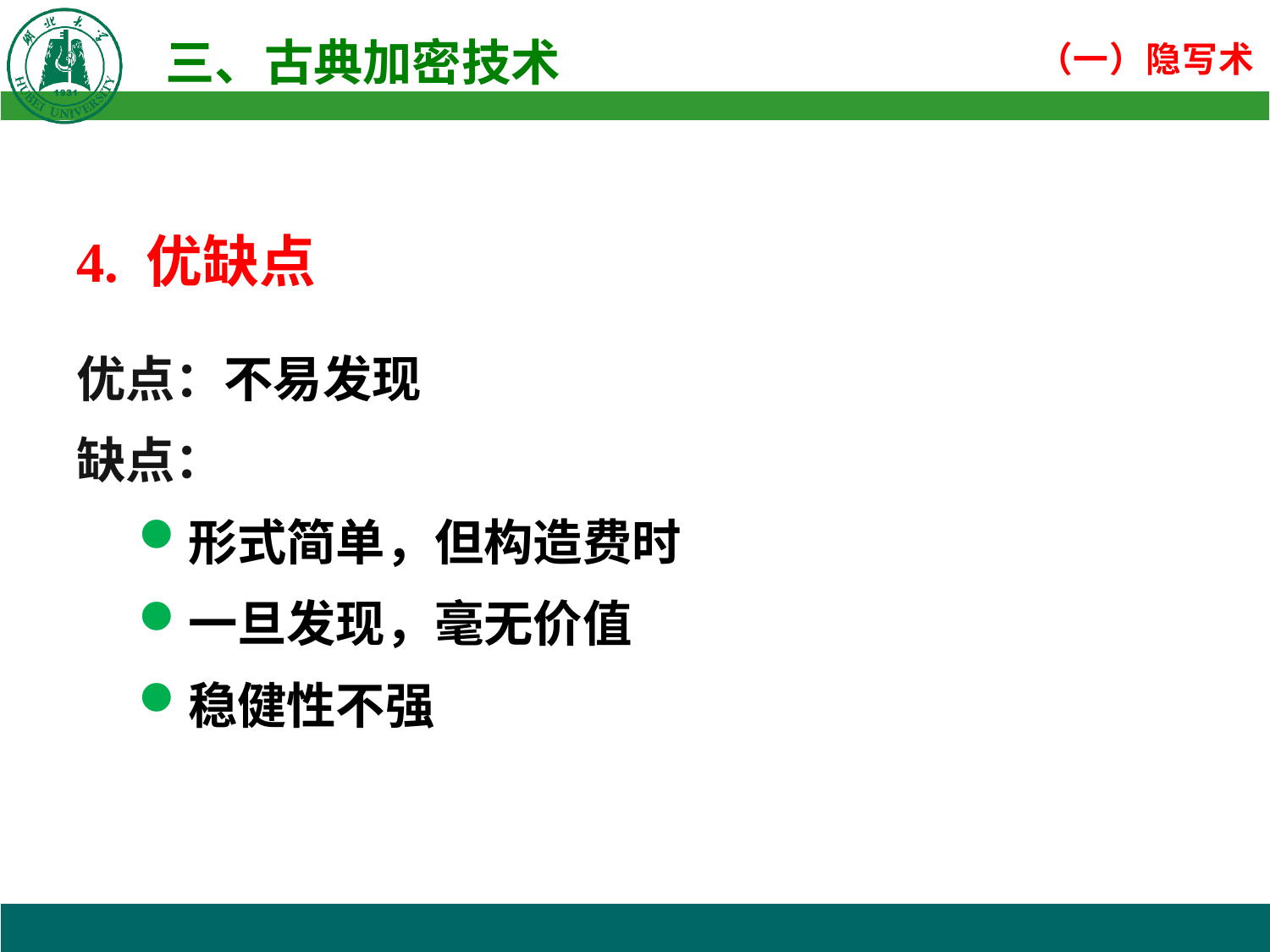

4. 优缺点
优点：不易发现
缺点：
形式简单，但构造费时
一旦发现，毫无价值
稳健性不强